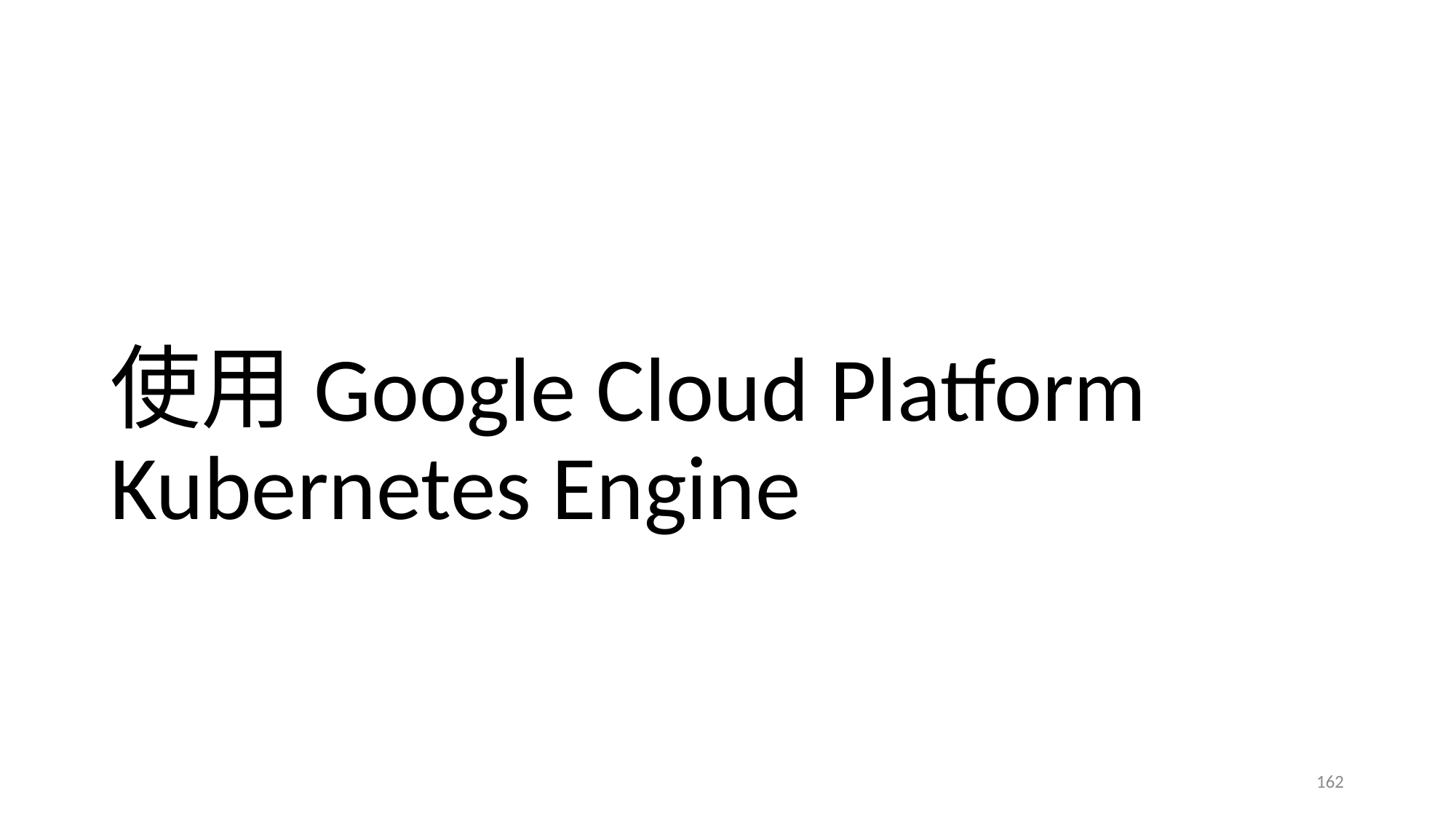

# 使用Google Cloud Platform Kubernetes Engine

162